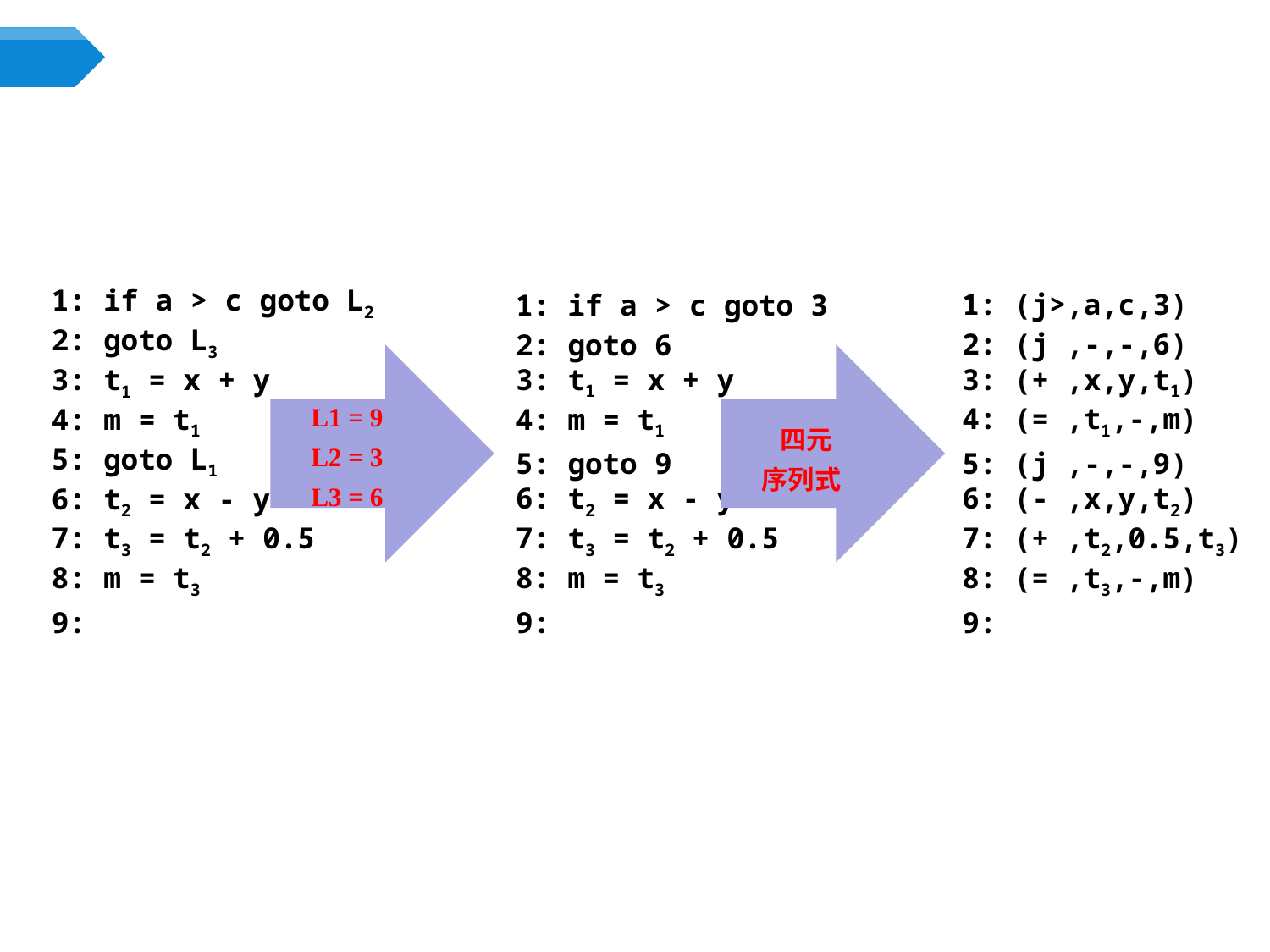

1: (j>,a,c,3)
2: (j ,-,-,6)
3: (+ ,x,y,t1)
4: (= ,t1,-,m)
5: (j ,-,-,9)
6: (- ,x,y,t2)
7: (+ ,t2,0.5,t3)
8: (= ,t3,-,m)
9:

1: if a > c goto 3
2: goto 6
3: t1 = x + y
4: m = t1
5: goto 9
6: t2 = x - y
7: t3 = t2 + 0.5
8: m = t3
9:

1: if a > c goto L2
2: goto L3
3: t1 = x + y
4: m = t1
5: goto L1
6: t2 = x - y
7: t3 = t2 + 0.5
8: m = t3
9:

L1 = 9
L2 = 3
L3 = 6

  四元
序列式